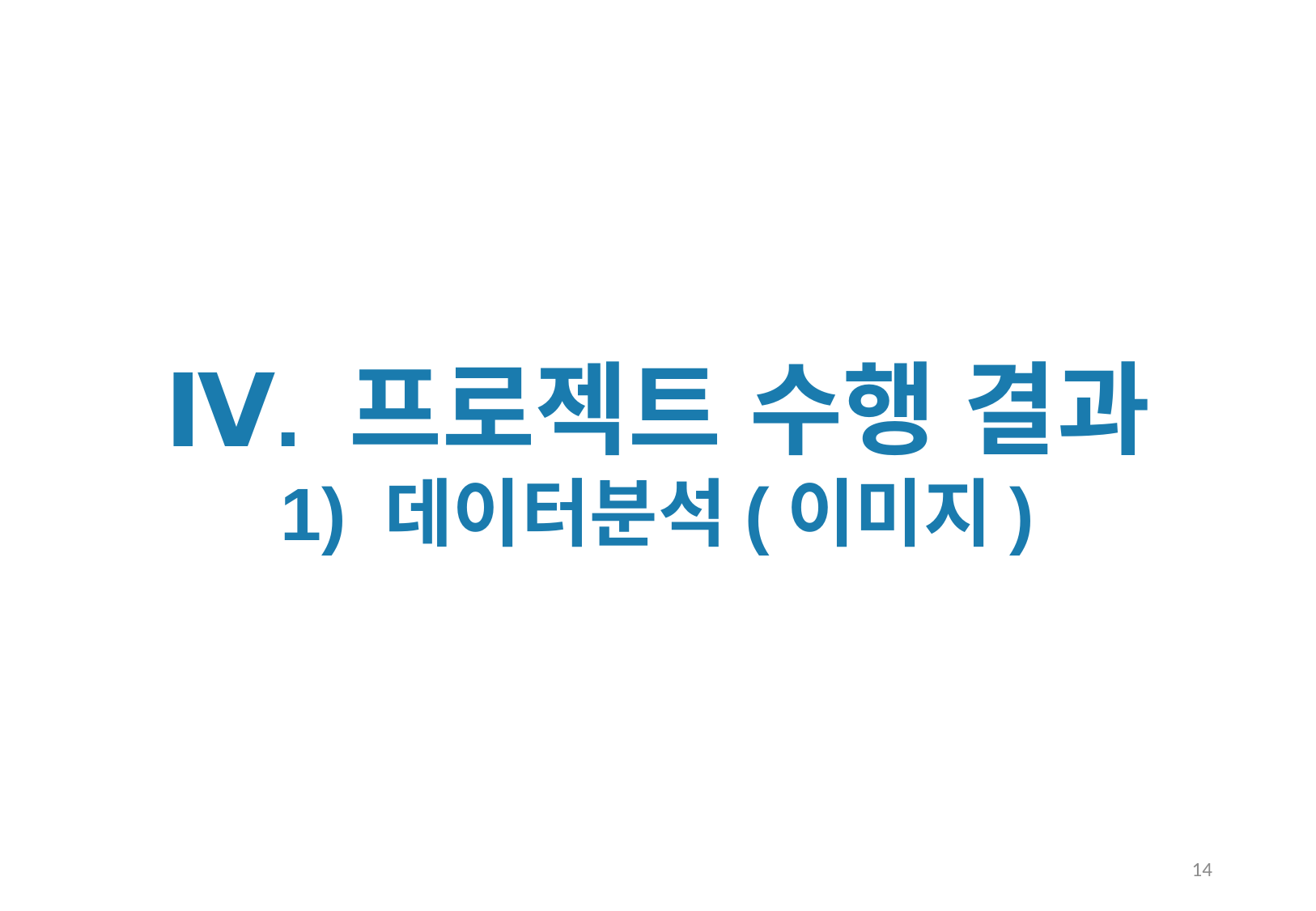

Ⅳ. 프로젝트 수행 결과
1) 데이터분석(이미지)
14